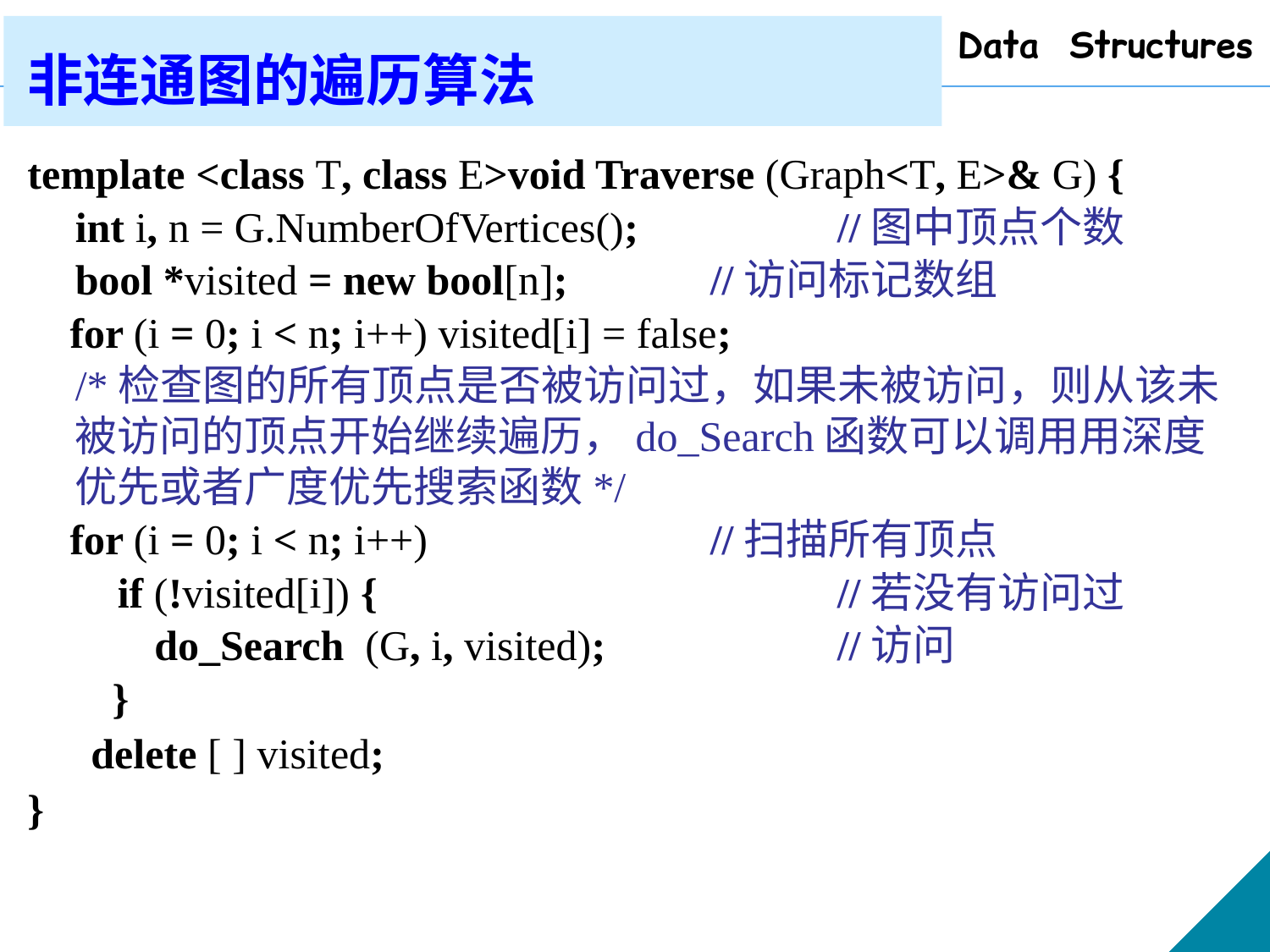

非连通图的遍历算法
template <class T, class E>void Traverse (Graph<T, E>& G) {
	int i, n = G.NumberOfVertices(); 		//图中顶点个数
   	bool *visited = new bool[n]; 		//访问标记数组
    for (i = 0; i < n; i++) visited[i] = false;
	/*检查图的所有顶点是否被访问过，如果未被访问，则从该未被访问的顶点开始继续遍历，do_Search函数可以调用用深度优先或者广度优先搜索函数*/
    for (i = 0; i < n; i++) 			//扫描所有顶点
 	    if (!visited[i]) {				//若没有访问过
            do_Search  (G, i, visited);		//访问
        }
      delete [ ] visited;
}